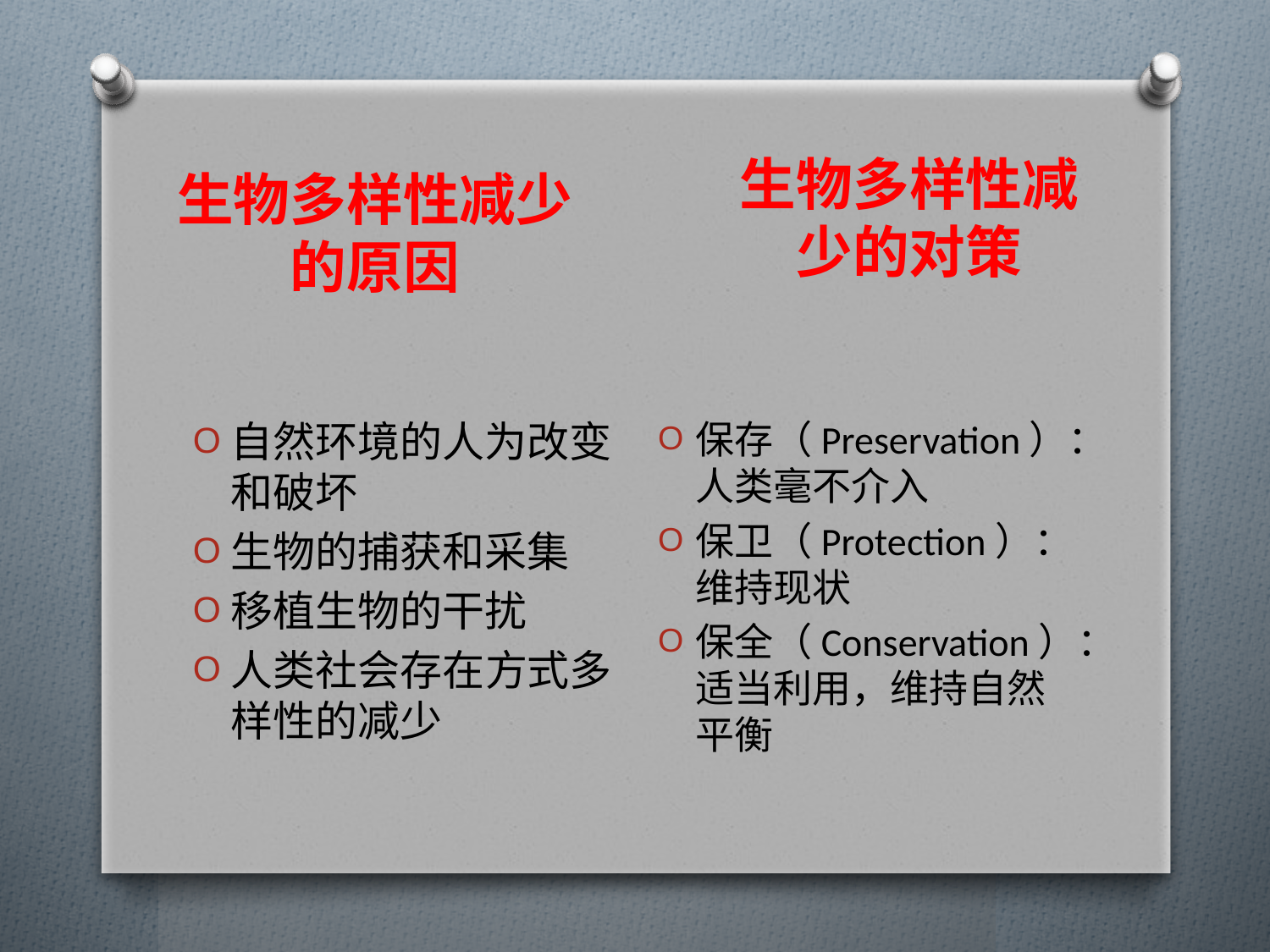

生物多样性减少的原因
生物多样性减少的对策
自然环境的人为改变和破坏
生物的捕获和采集
移植生物的干扰
人类社会存在方式多样性的减少

保存（Preservation）：人类毫不介入
保卫（Protection）：维持现状
保全（Conservation）：适当利用，维持自然平衡